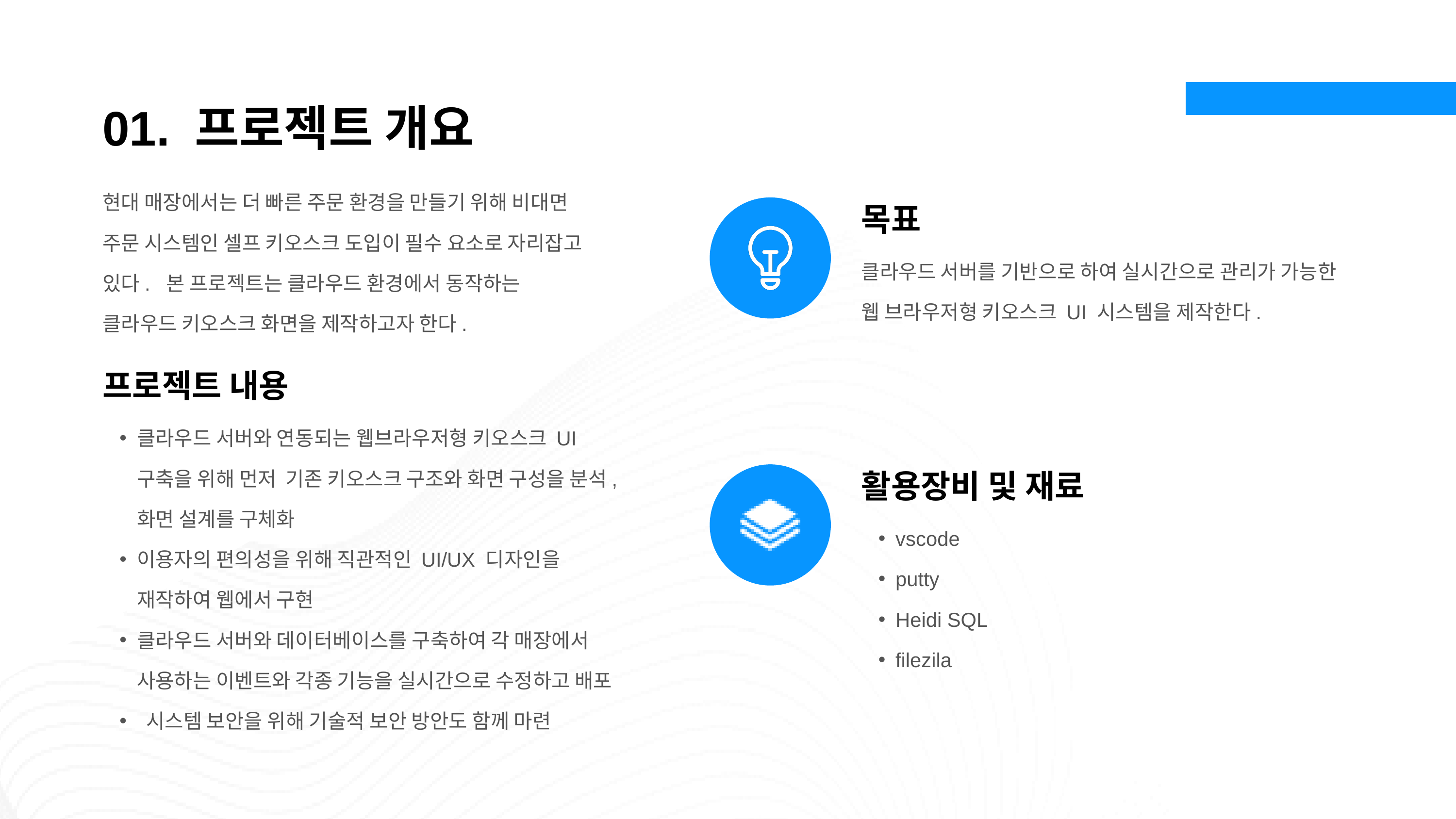

01. 프로젝트 개요
현대 매장에서는 더 빠른 주문 환경을 만들기 위해 비대면 주문 시스템인 셀프 키오스크 도입이 필수 요소로 자리잡고 있다.  본 프로젝트는 클라우드 환경에서 동작하는 클라우드 키오스크 화면을 제작하고자 한다.

목표

클라우드 서버를 기반으로 하여 실시간으로 관리가 가능한 웹 브라우저형 키오스크 UI 시스템을 제작한다.

프로젝트 내용
클라우드 서버와 연동되는 웹브라우저형 키오스크 UI 구축을 위해 먼저  기존 키오스크 구조와 화면 구성을 분석, 화면 설계를 구체화
이용자의 편의성을 위해 직관적인 UI/UX 디자인을 재작하여 웹에서 구현
클라우드 서버와 데이터베이스를 구축하여 각 매장에서 사용하는 이벤트와 각종 기능을 실시간으로 수정하고 배포
 시스템 보안을 위해 기술적 보안 방안도 함께 마련

활용장비 및 재료

vscode
putty
Heidi SQL
filezila